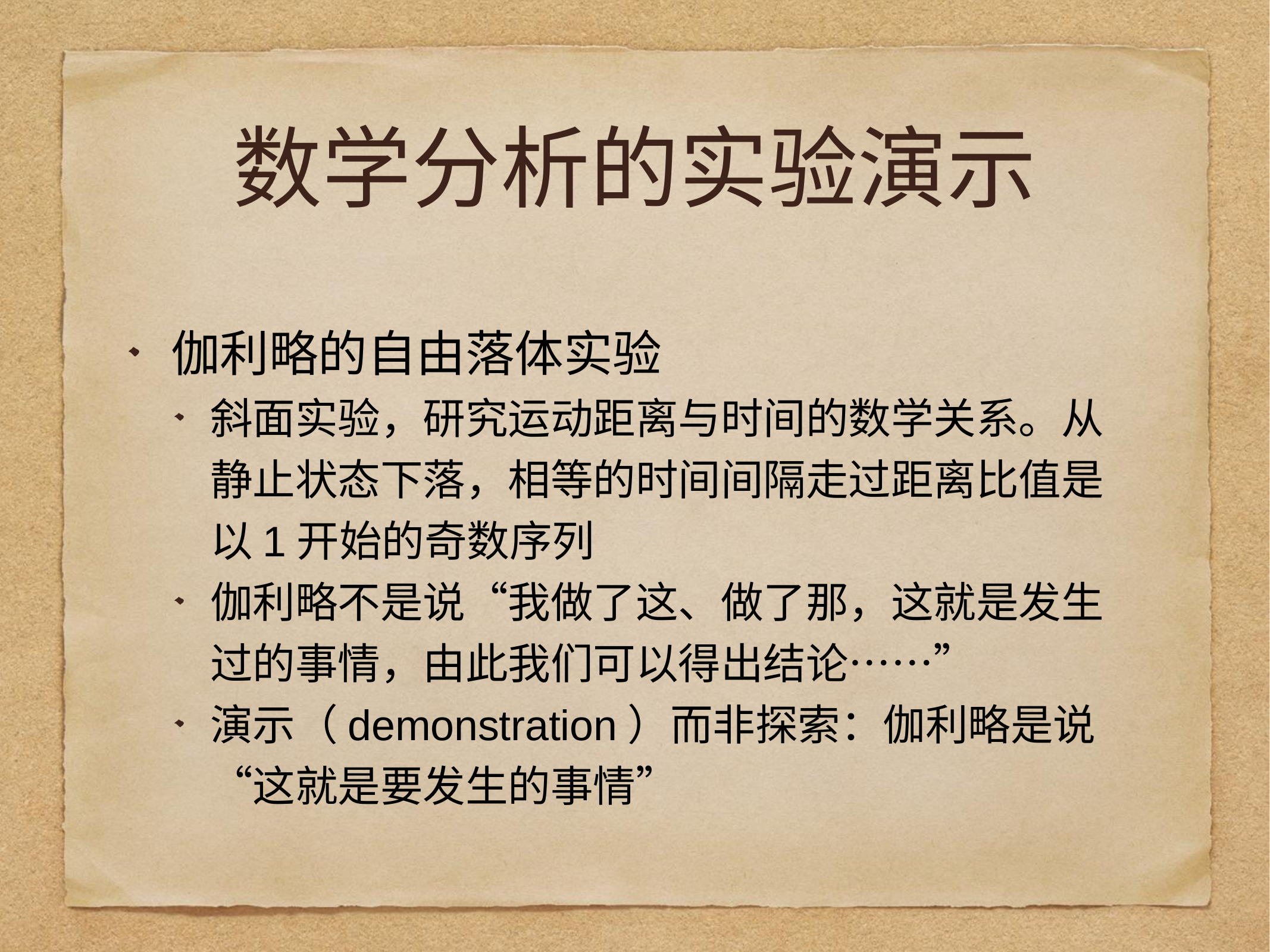

# 数学分析的实验演示
伽利略的自由落体实验
斜面实验，研究运动距离与时间的数学关系。从静止状态下落，相等的时间间隔走过距离比值是以1开始的奇数序列
伽利略不是说“我做了这、做了那，这就是发生过的事情，由此我们可以得出结论……”
演示（demonstration）而非探索：伽利略是说“这就是要发生的事情”